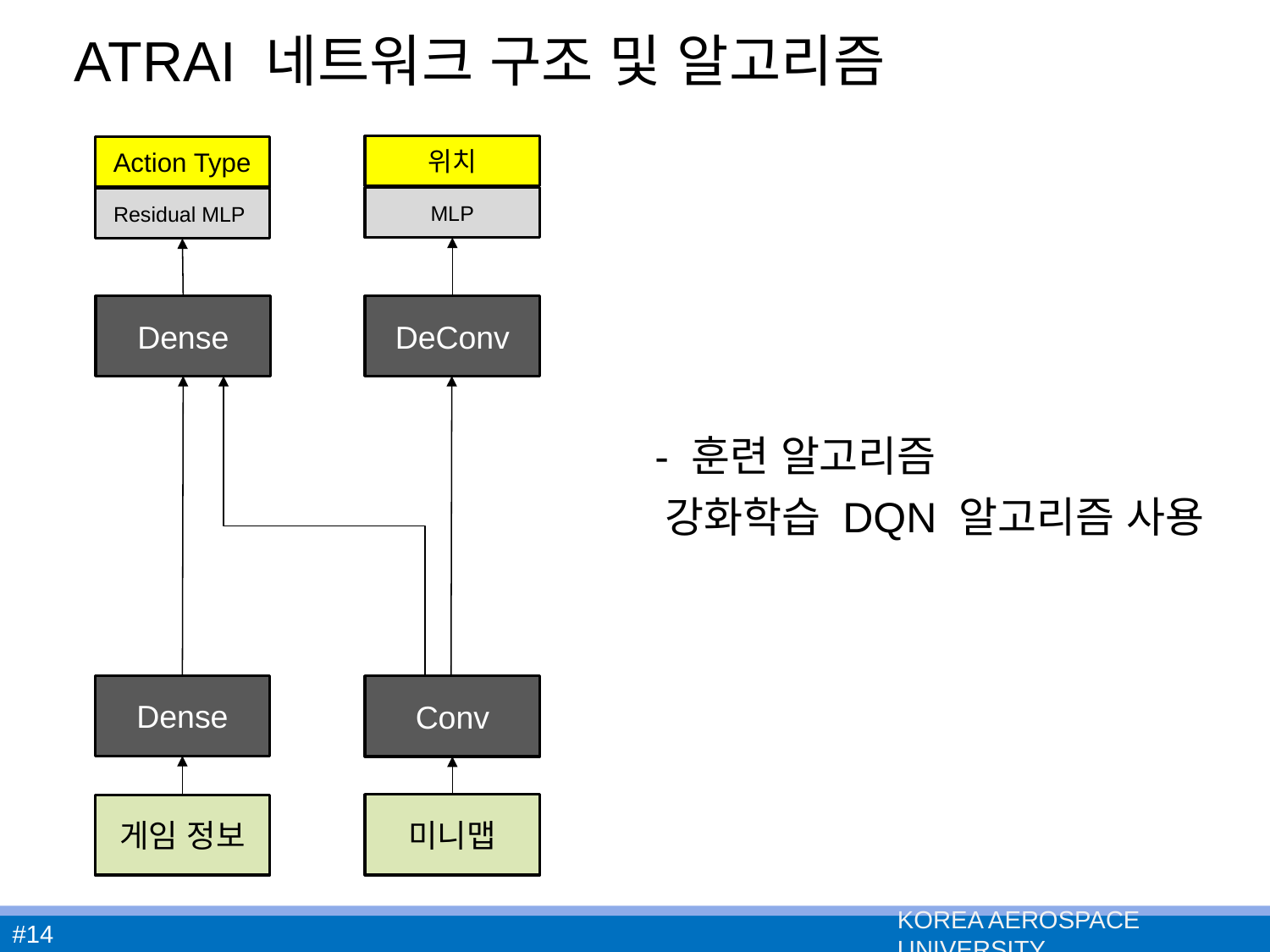

# Atrai 네트워크 구조 및 알고리즘

   - 훈련 알고리즘
   강화학습 DQN 알고리즘 사용
위치
Action Type
MLP
Residual MLP
Dense
DeConv
Dense
Conv
미니맵
게임 정보
#14